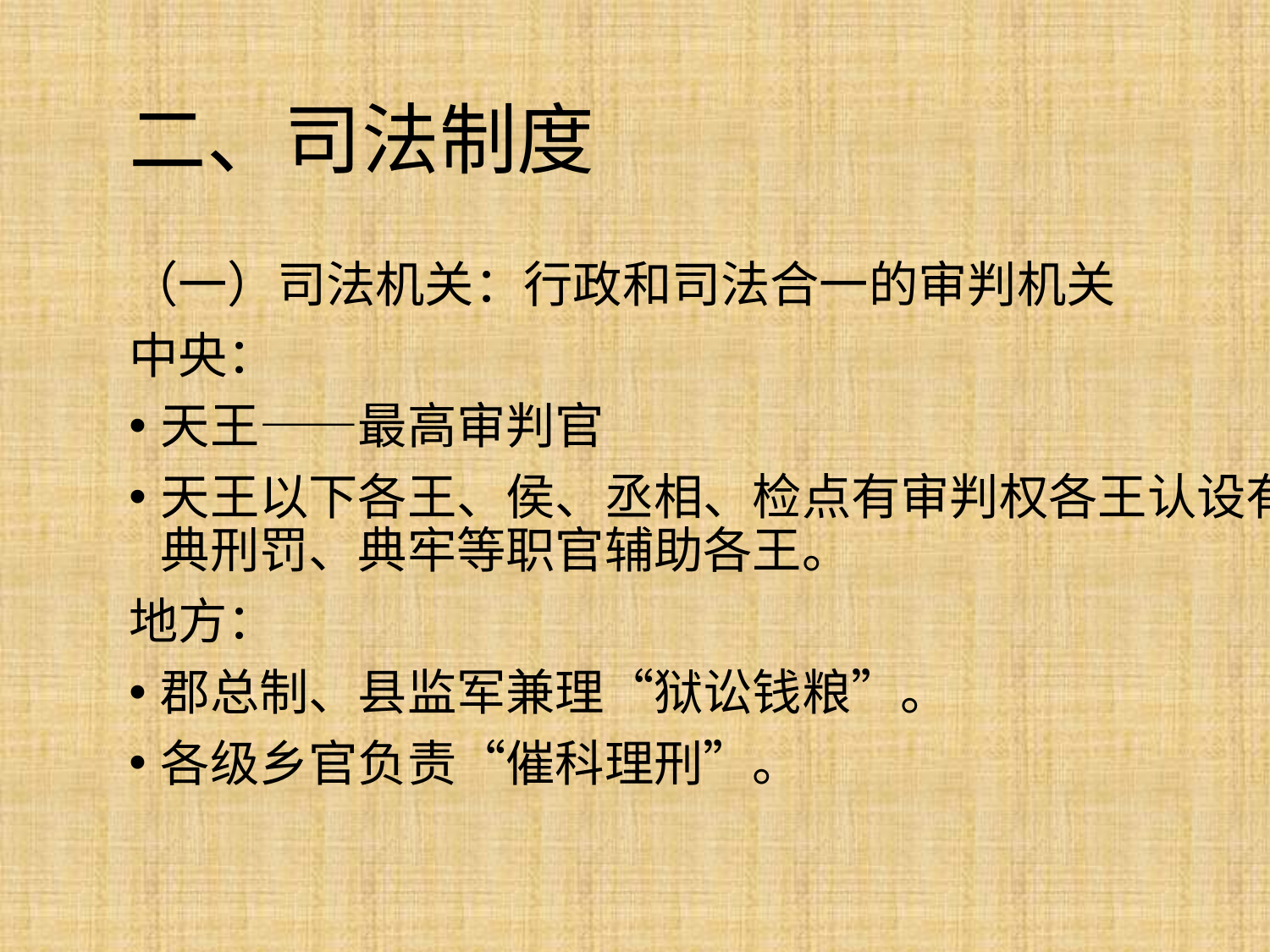

# 二、司法制度
（一）司法机关：行政和司法合一的审判机关
中央：
天王——最高审判官
天王以下各王、侯、丞相、检点有审判权各王认设有刑部尚书、典刑罚、典牢等职官辅助各王。
地方：
郡总制、县监军兼理“狱讼钱粮”。
各级乡官负责“催科理刑”。